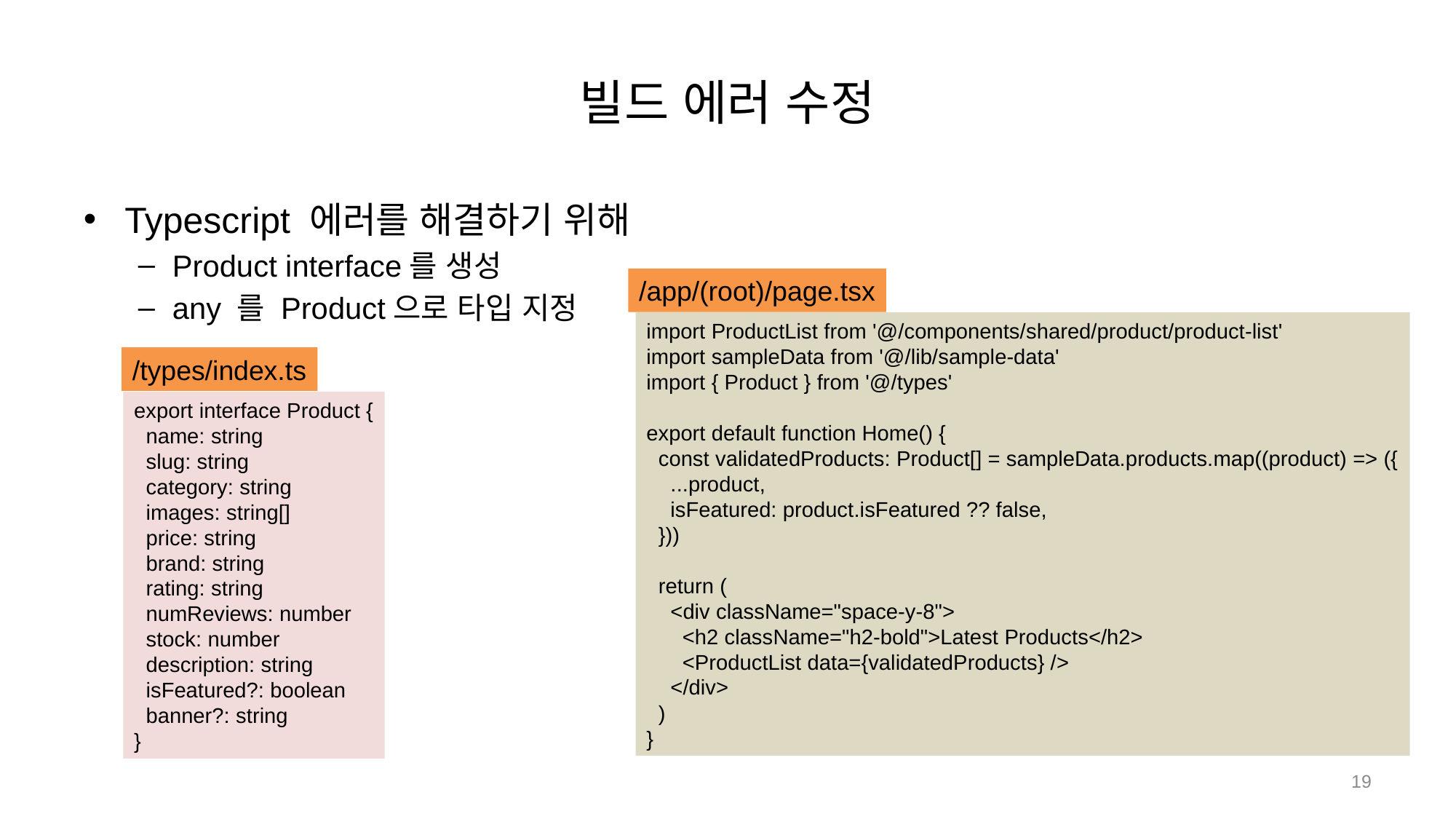

# 빌드 에러 수정
Typescript 에러를 해결하기 위해
Product interface를 생성
any 를 Product으로 타입 지정
/app/(root)/page.tsx
import ProductList from '@/components/shared/product/product-list'
import sampleData from '@/lib/sample-data'
import { Product } from '@/types'
export default function Home() {
  const validatedProducts: Product[] = sampleData.products.map((product) => ({
    ...product,
    isFeatured: product.isFeatured ?? false,
  }))
  return (
    <div className="space-y-8">
      <h2 className="h2-bold">Latest Products</h2>
      <ProductList data={validatedProducts} />
    </div>
  )
}
/types/index.ts
export interface Product {
  name: string
  slug: string
  category: string
  images: string[]
  price: string
  brand: string
  rating: string
  numReviews: number
  stock: number
  description: string
  isFeatured?: boolean
  banner?: string
}
19